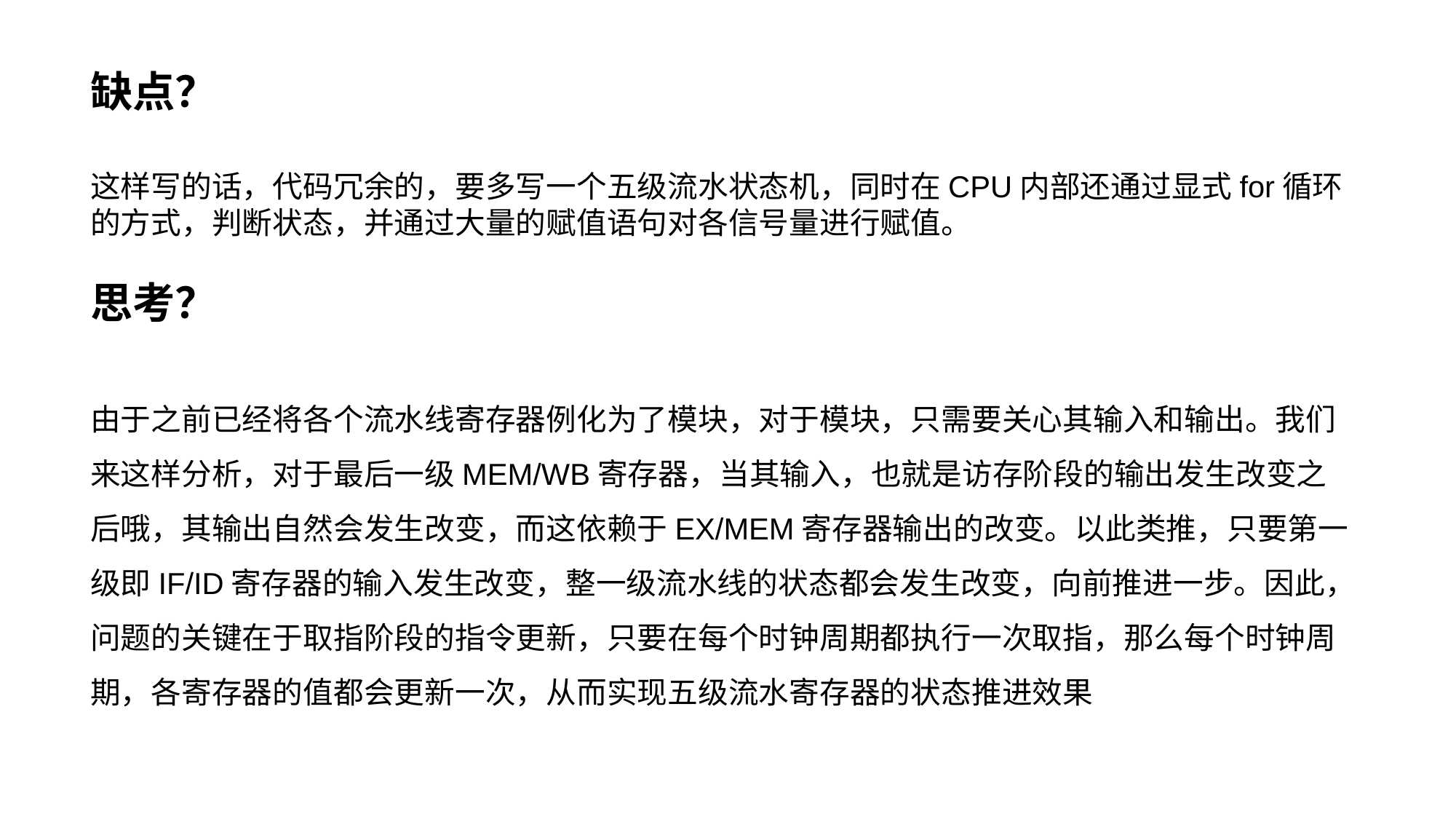

缺点？

这样写的话，代码冗余的，要多写一个五级流水状态机，同时在CPU内部还通过显式for循环的方式，判断状态，并通过大量的赋值语句对各信号量进行赋值。

思考？

由于之前已经将各个流水线寄存器例化为了模块，对于模块，只需要关心其输入和输出。我们来这样分析，对于最后一级MEM/WB寄存器，当其输入，也就是访存阶段的输出发生改变之后哦，其输出自然会发生改变，而这依赖于EX/MEM寄存器输出的改变。以此类推，只要第一级即IF/ID寄存器的输入发生改变，整一级流水线的状态都会发生改变，向前推进一步。因此，问题的关键在于取指阶段的指令更新，只要在每个时钟周期都执行一次取指，那么每个时钟周期，各寄存器的值都会更新一次，从而实现五级流水寄存器的状态推进效果